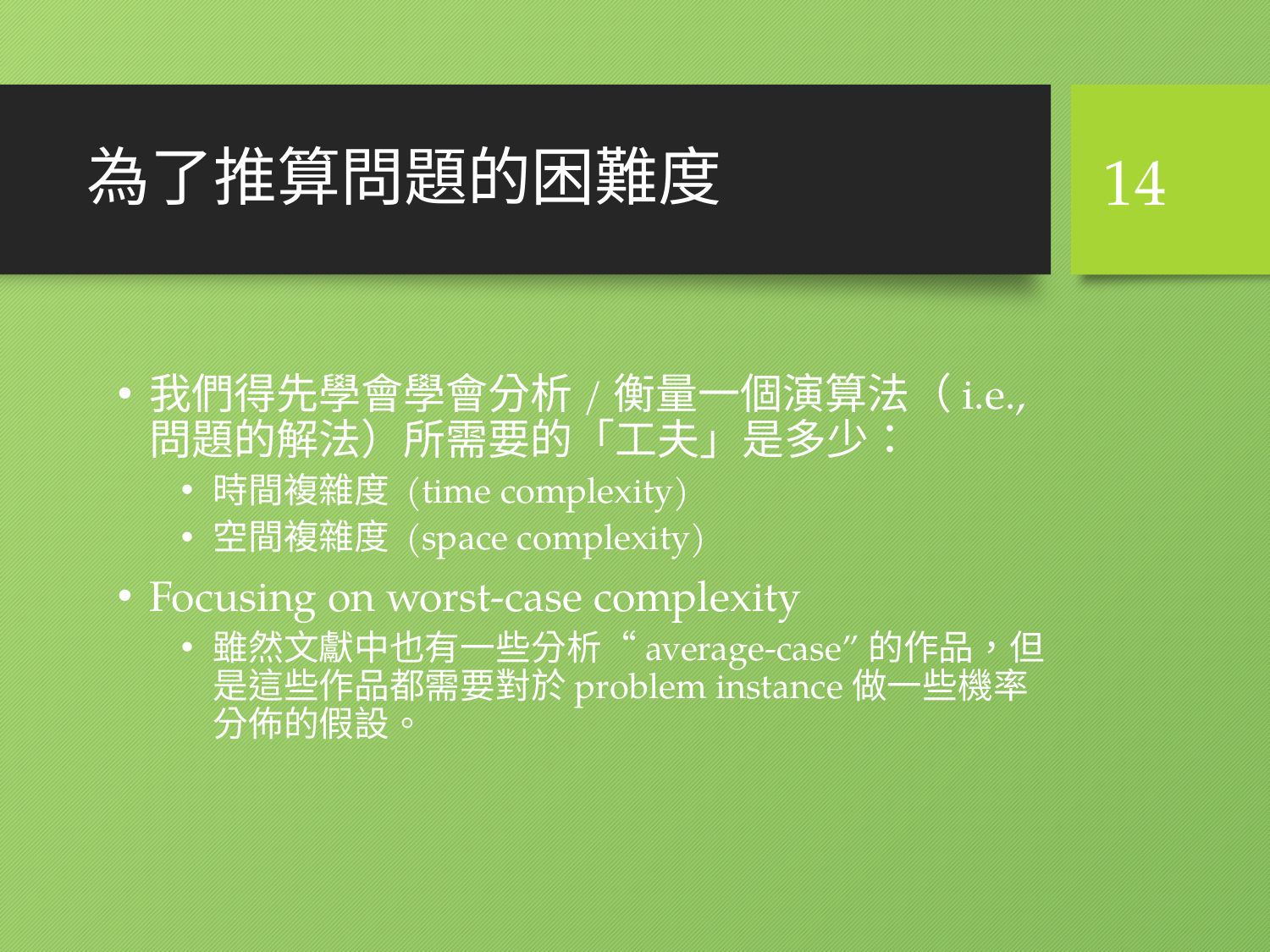

# 為了推算問題的困難度
14
我們得先學會學會分析/衡量一個演算法（i.e.,問題的解法）所需要的「工夫」是多少：
時間複雜度 (time complexity)
空間複雜度 (space complexity)
Focusing on worst-case complexity
雖然文獻中也有一些分析“average-case”的作品，但是這些作品都需要對於problem instance做一些機率分佈的假設。